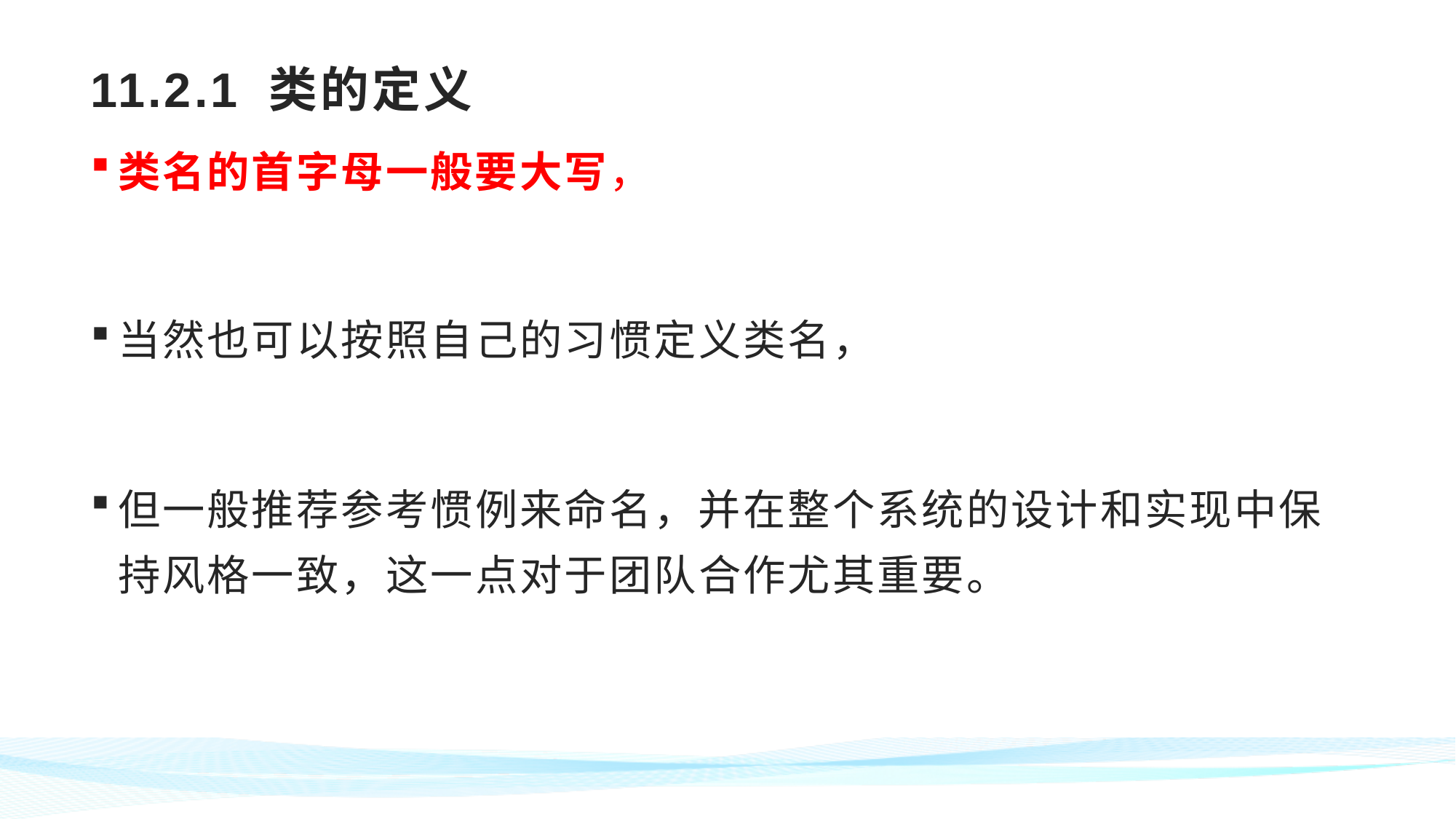

# 11.2.1 类的定义
类名的首字母一般要大写，

当然也可以按照自己的习惯定义类名，

但一般推荐参考惯例来命名，并在整个系统的设计和实现中保持风格一致，这一点对于团队合作尤其重要。